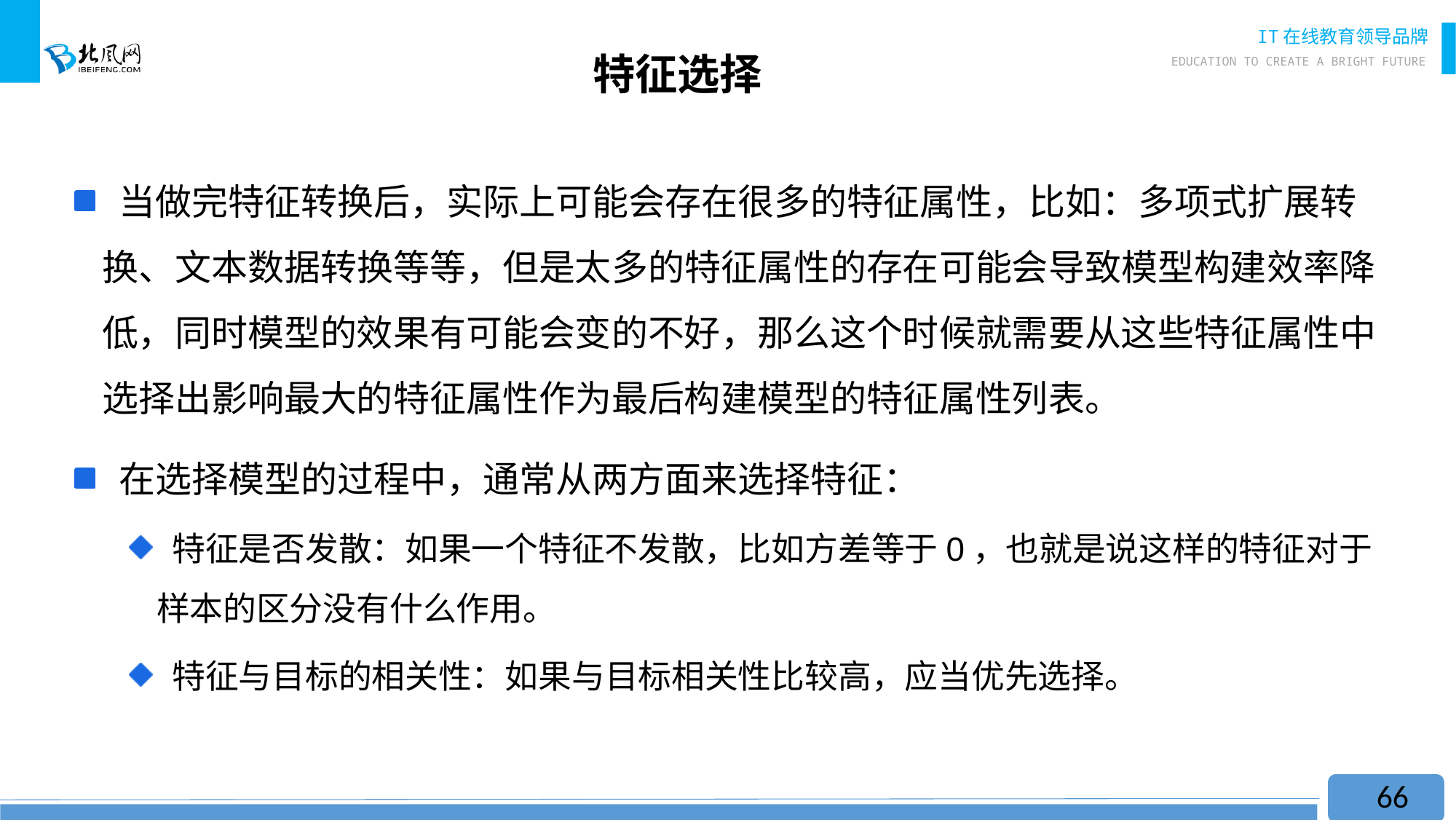

# 特征选择
 当做完特征转换后，实际上可能会存在很多的特征属性，比如：多项式扩展转换、文本数据转换等等，但是太多的特征属性的存在可能会导致模型构建效率降低，同时模型的效果有可能会变的不好，那么这个时候就需要从这些特征属性中选择出影响最大的特征属性作为最后构建模型的特征属性列表。
 在选择模型的过程中，通常从两方面来选择特征：
 特征是否发散：如果一个特征不发散，比如方差等于0，也就是说这样的特征对于样本的区分没有什么作用。
 特征与目标的相关性：如果与目标相关性比较高，应当优先选择。